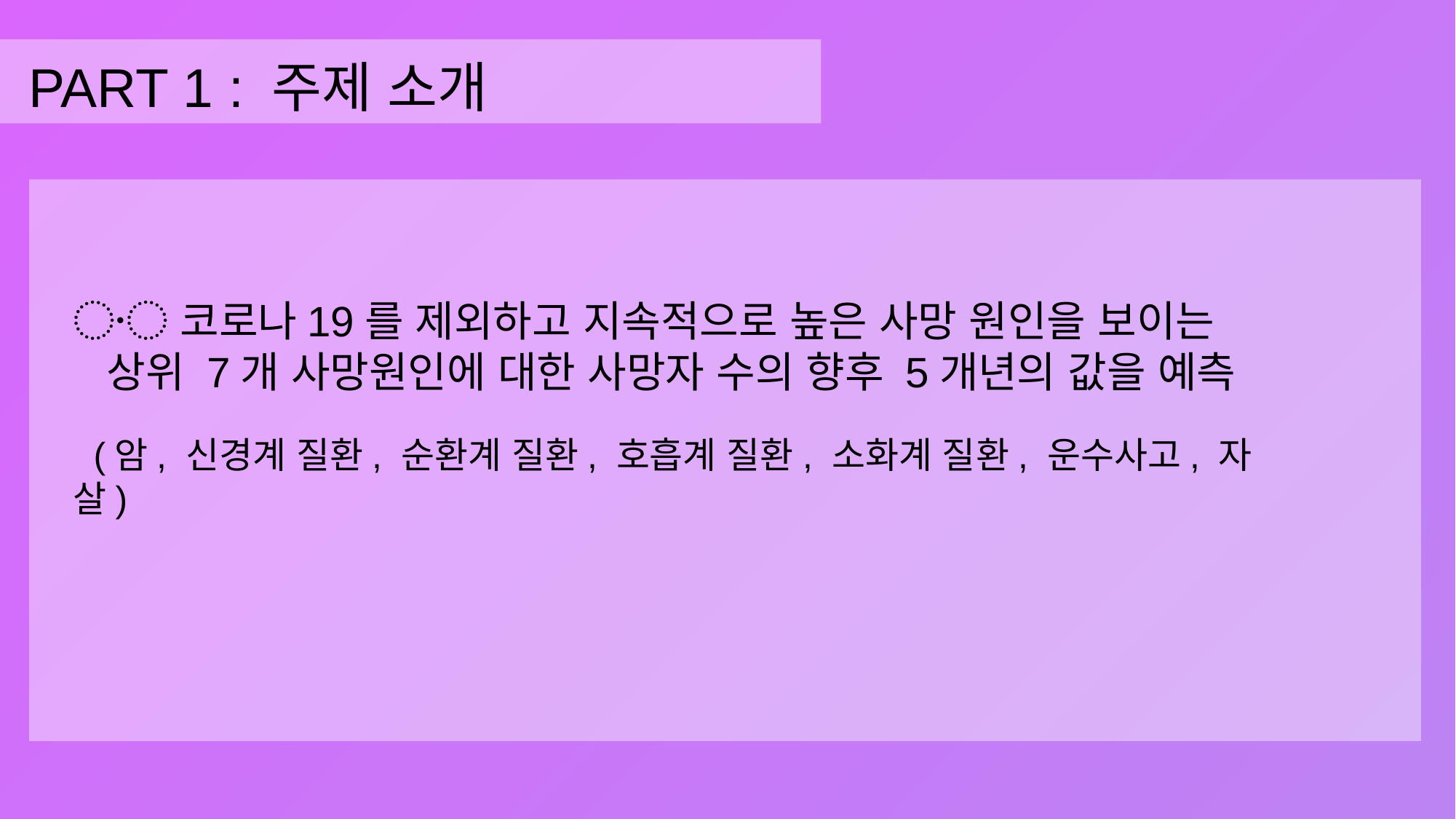

# PART 1 : 주제 소개

〮 코로나19를 제외하고 지속적으로 높은 사망 원인을 보이는
  상위 7개 사망원인에 대한 사망자 수의 향후 5개년의 값을 예측

  (암, 신경계 질환, 순환계 질환, 호흡계 질환, 소화계 질환, 운수사고, 자살)